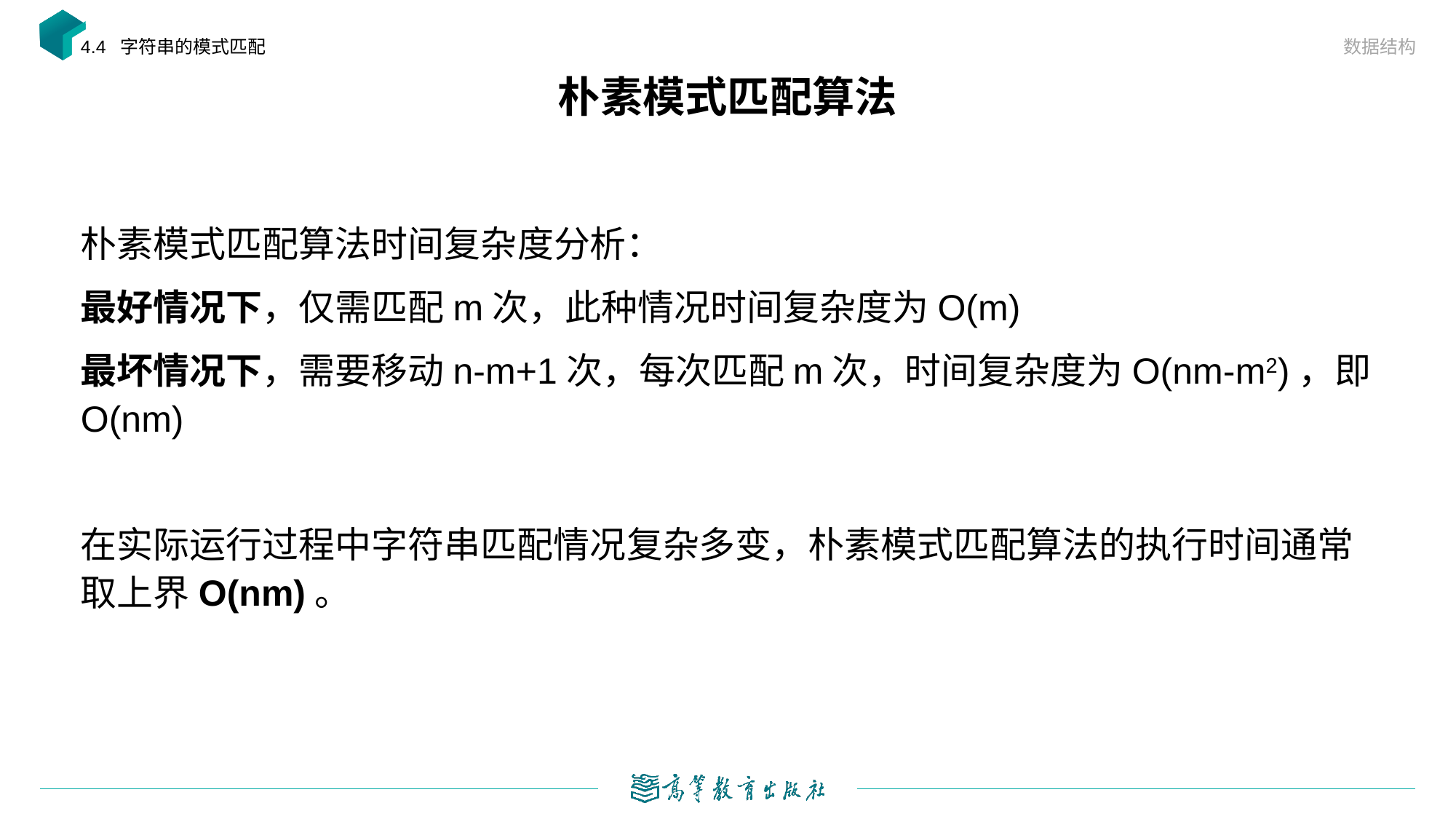

数据结构
4.4  字符串的模式匹配
# 朴素模式匹配算法

朴素模式匹配算法时间复杂度分析：
最好情况下，仅需匹配m次，此种情况时间复杂度为O(m)
最坏情况下，需要移动n-m+1次，每次匹配m次，时间复杂度为O(nm-m2)，即O(nm)

在实际运行过程中字符串匹配情况复杂多变，朴素模式匹配算法的执行时间通常取上界O(nm)。